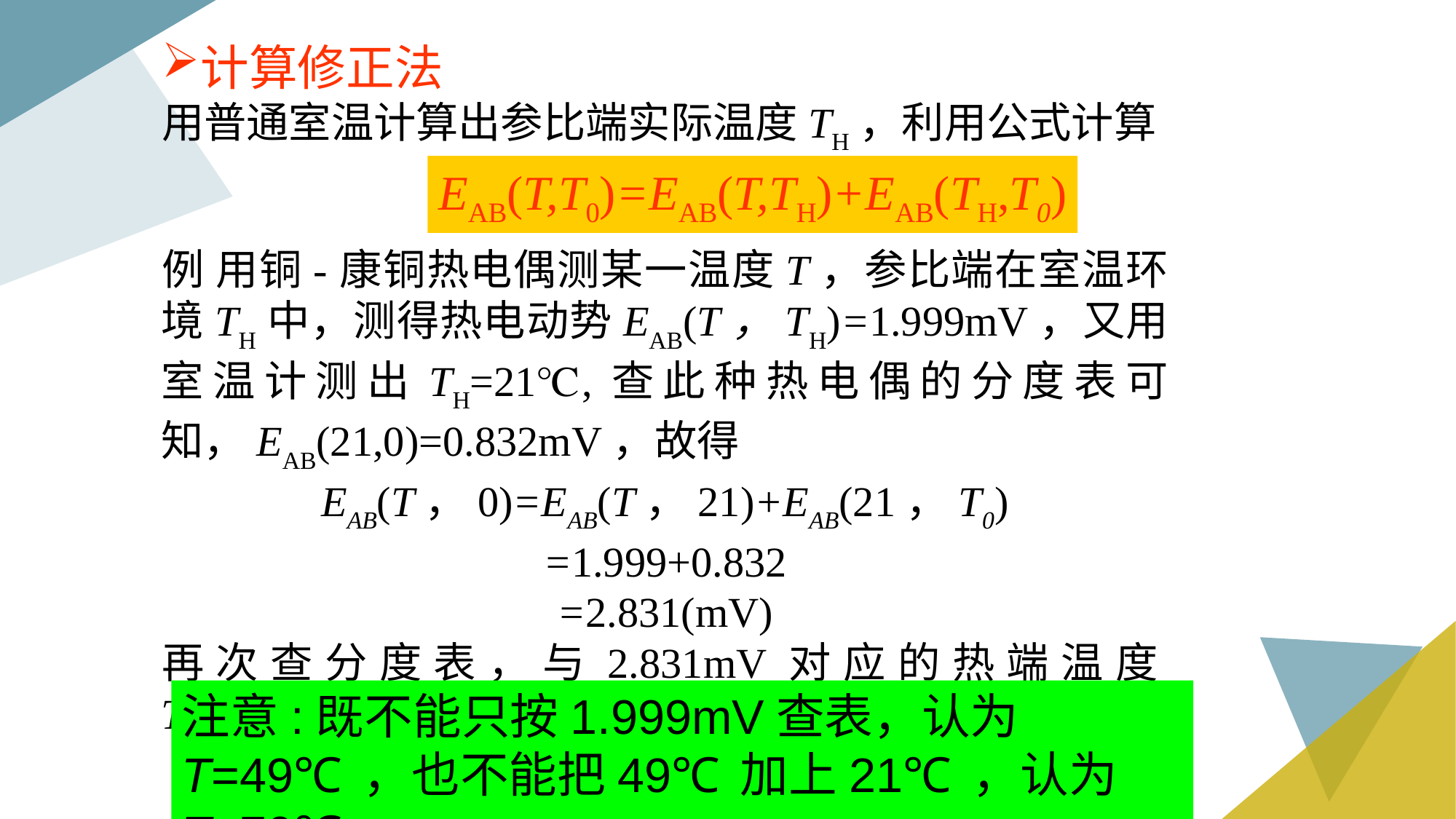

计算修正法
用普通室温计算出参比端实际温度TH，利用公式计算

例 用铜-康铜热电偶测某一温度T，参比端在室温环境TH中，测得热电动势EAB(T，TH)=1.999mV，又用室温计测出TH=21℃,查此种热电偶的分度表可知，EAB(21,0)=0.832mV，故得
EAB(T，0)=EAB(T，21)+EAB(21，T0)
=1.999+0.832
=2.831(mV)
再次查分度表，与2.831mV对应的热端温度T=68℃。
EAB(T,T0)=EAB(T,TH)+EAB(TH,T0)
注意:既不能只按1.999mV查表，认为T=49℃，也不能把49℃加上21℃，认为T=70℃。